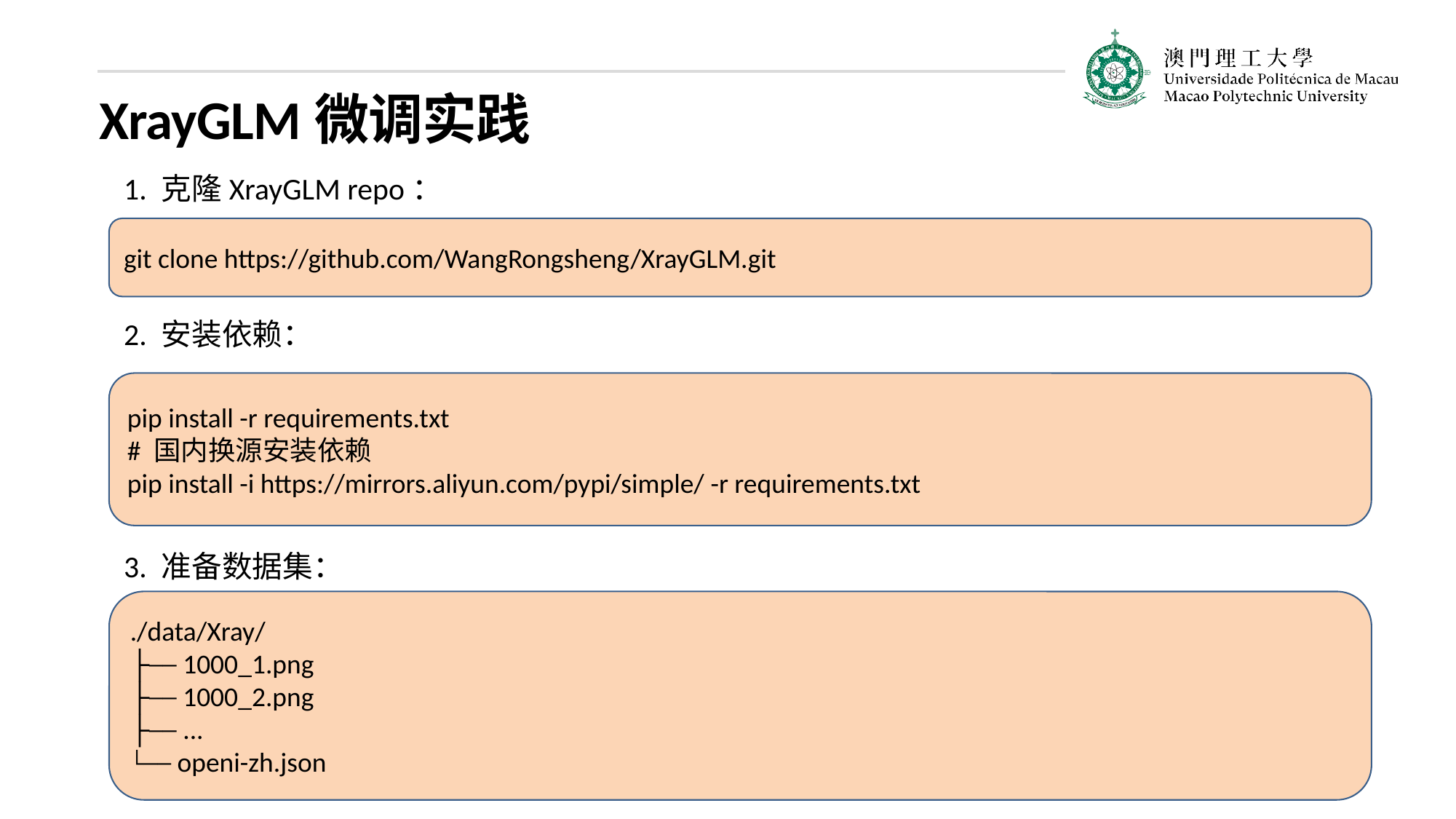

XrayGLM微调实践
1. 克隆XrayGLM repo：
git clone https://github.com/WangRongsheng/XrayGLM.git
2. 安装依赖：
pip install -r requirements.txt
# 国内换源安装依赖
pip install -i https://mirrors.aliyun.com/pypi/simple/ -r requirements.txt
3. 准备数据集：
./data/Xray/
├── 1000_1.png
├── 1000_2.png
├── ...
└── openi-zh.json